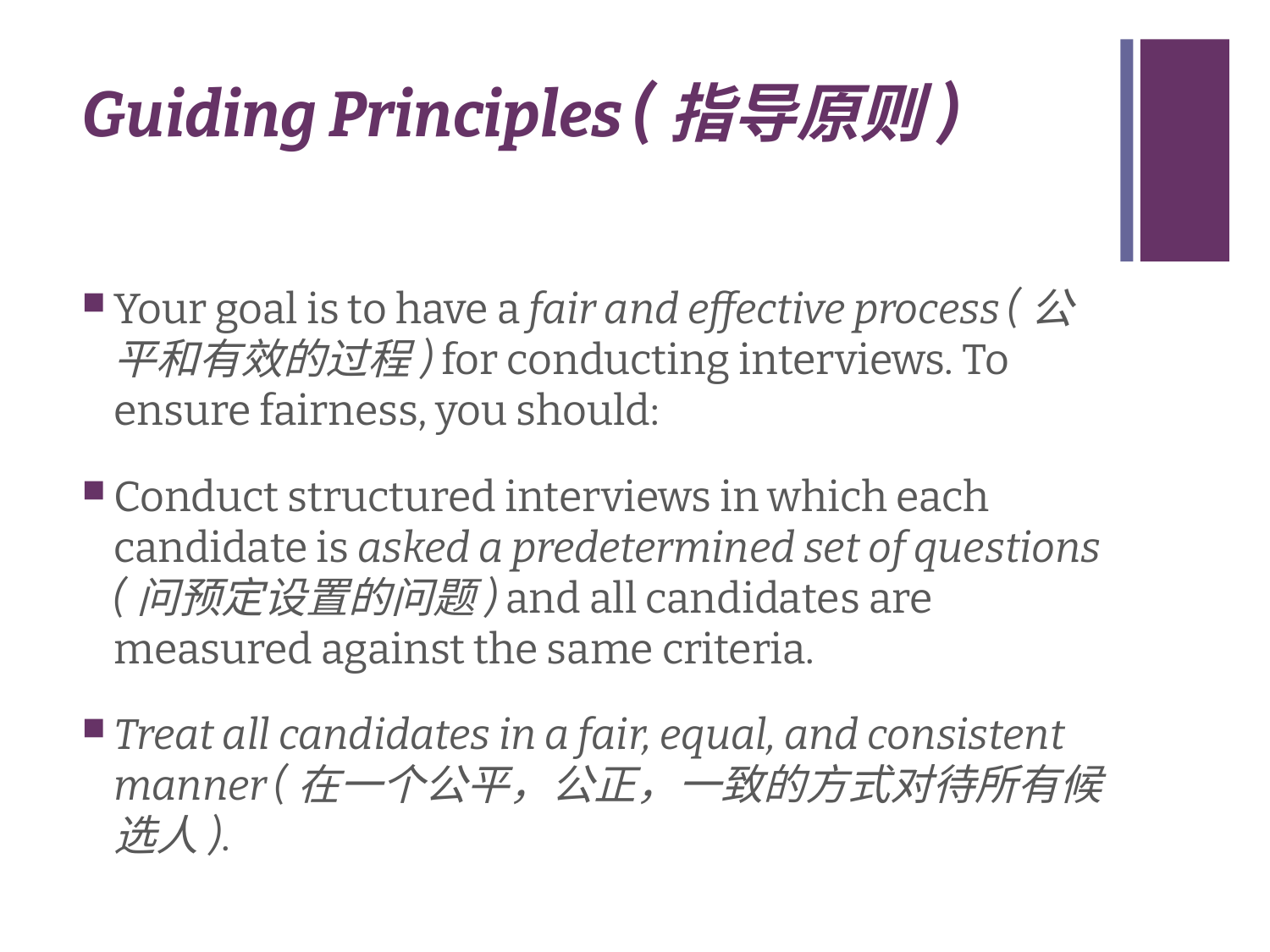

# Guiding Principles (指导原则)
Your goal is to have a fair and effective process (公平和有效的过程) for conducting interviews. To ensure fairness, you should:
Conduct structured interviews in which each candidate is asked a predetermined set of questions (问预定设置的问题) and all candidates are measured against the same criteria.
Treat all candidates in a fair, equal, and consistent manner (在一个公平，公正，一致的方式对待所有候选人).